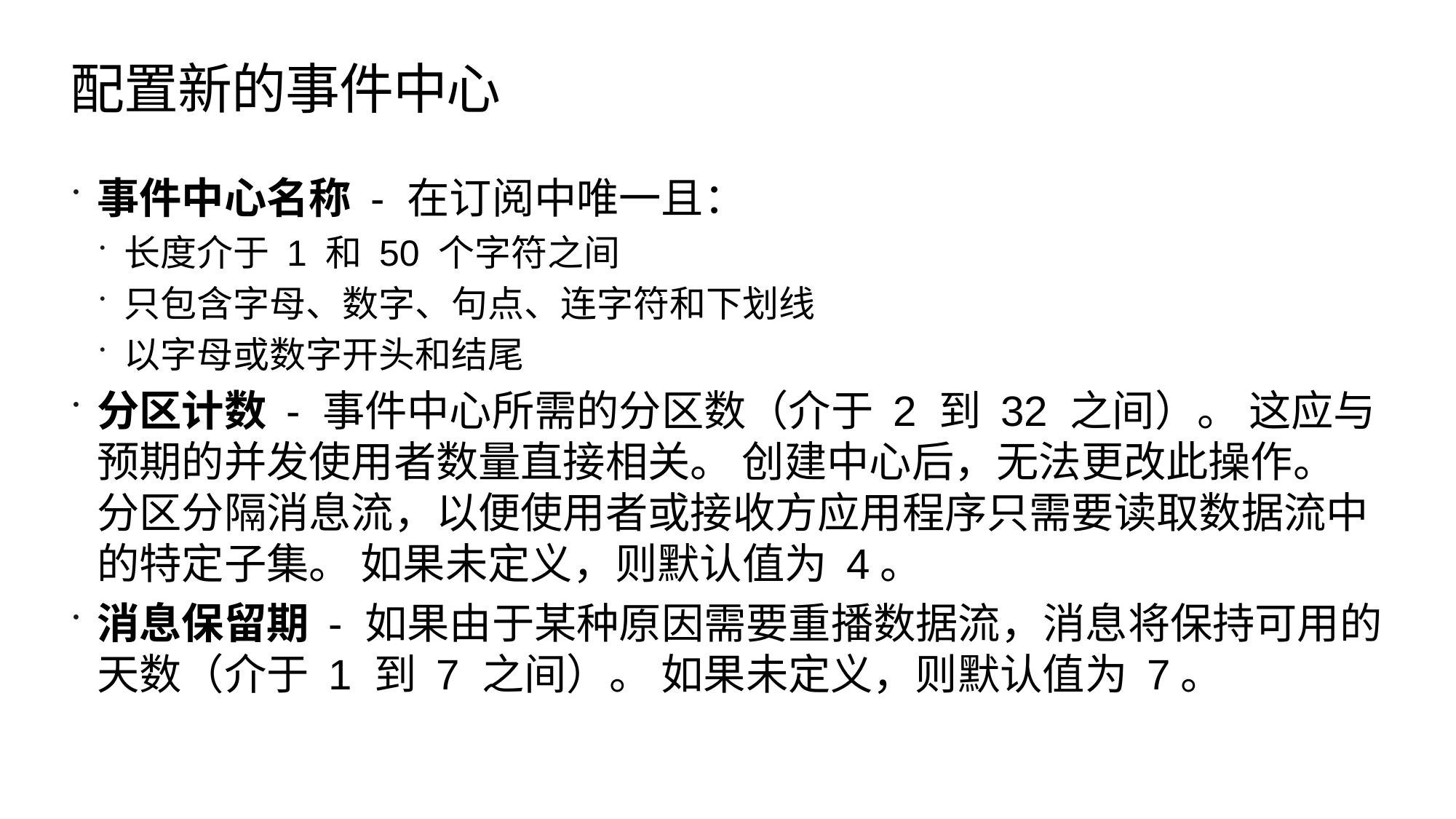

# 配置新的事件中心
事件中心名称 - 在订阅中唯一且：
长度介于 1 和 50 个字符之间
只包含字母、数字、句点、连字符和下划线
以字母或数字开头和结尾
分区计数 - 事件中心所需的分区数（介于 2 到 32 之间）。 这应与预期的并发使用者数量直接相关。 创建中心后，无法更改此操作。 分区分隔消息流，以便使用者或接收方应用程序只需要读取数据流中的特定子集。 如果未定义，则默认值为 4。
消息保留期 - 如果由于某种原因需要重播数据流，消息将保持可用的天数（介于 1 到 7 之间）。 如果未定义，则默认值为 7。